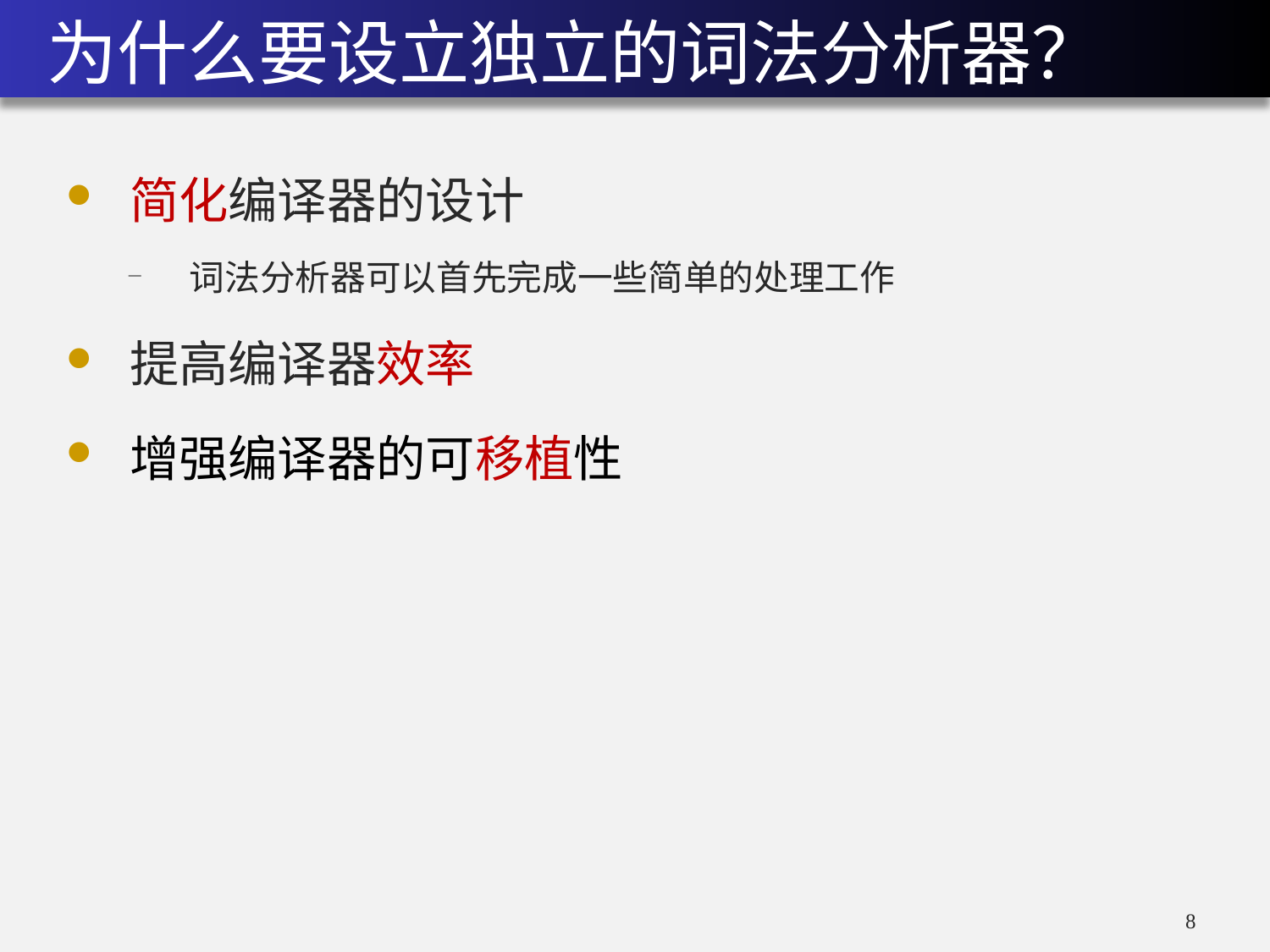

# 为什么要设立独立的词法分析器？
简化编译器的设计
词法分析器可以首先完成一些简单的处理工作
提高编译器效率
增强编译器的可移植性
8